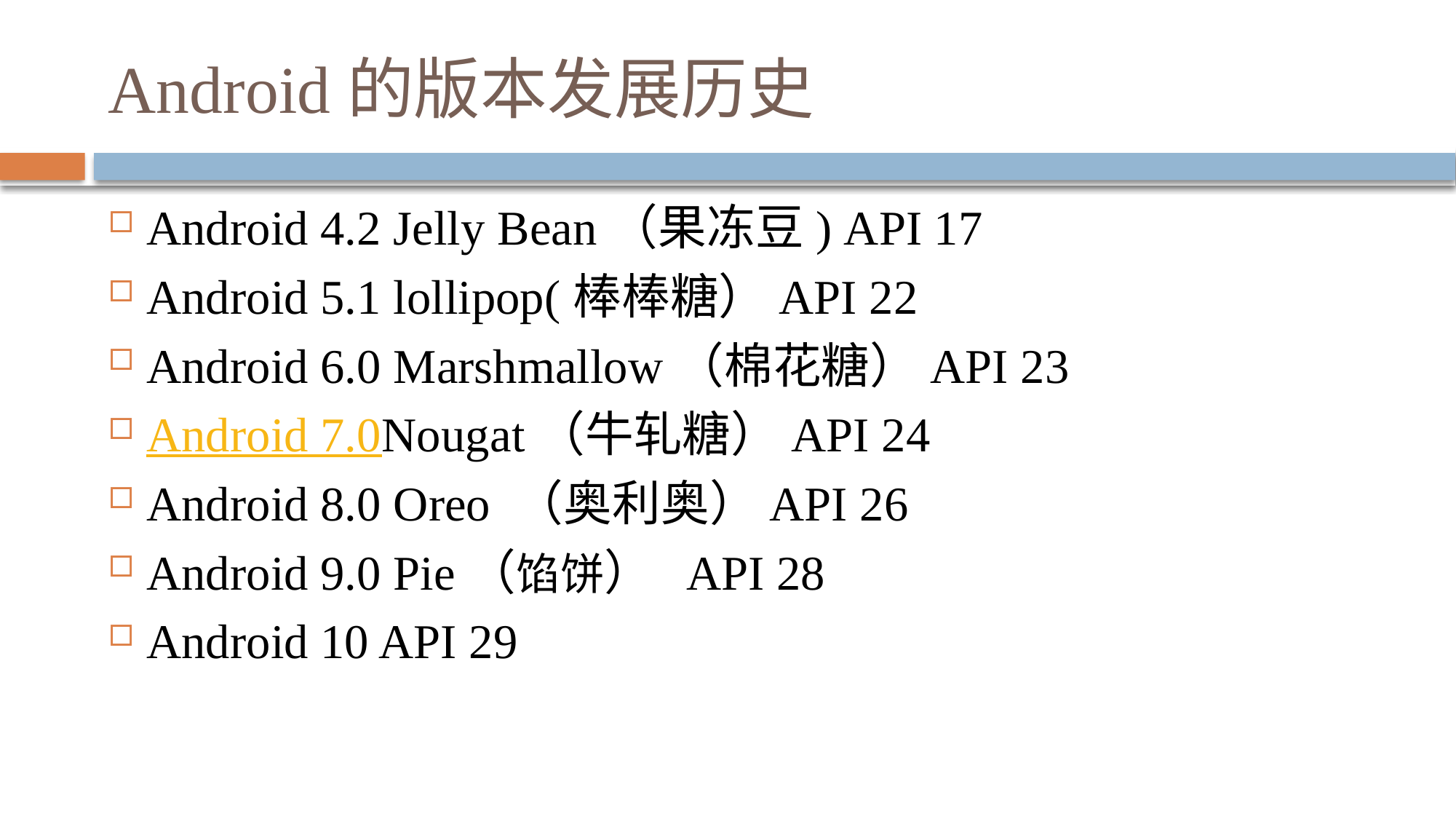

# Android的版本发展历史
Android 4.2 Jelly Bean（果冻豆) API 17
Android 5.1 lollipop(棒棒糖）API 22
Android 6.0 Marshmallow（棉花糖）API 23
Android 7.0Nougat（牛轧糖）API 24
Android 8.0 Oreo （奥利奥）API 26
Android 9.0 Pie（馅饼）  API 28
Android 10 API 29